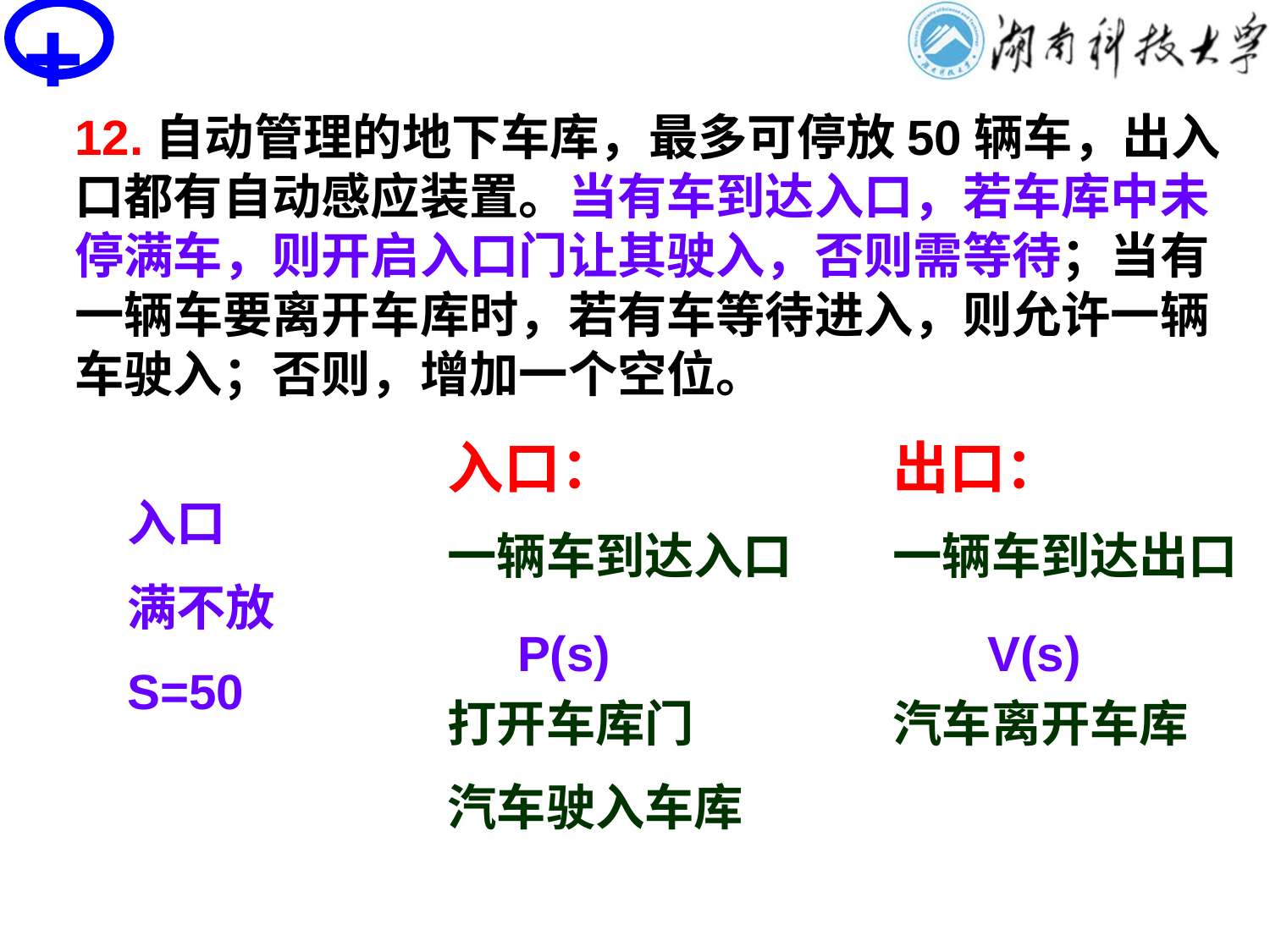

+

# PV操作思考题
12.自动管理的地下车库，最多可停放50辆车，出入口都有自动感应装置。当有车到达入口，若车库中未停满车，则开启入口门让其驶入，否则需等待；当有一辆车要离开车库时，若有车等待进入，则允许一辆车驶入；否则，增加一个空位。
入口：
一辆车到达入口

打开车库门
汽车驶入车库
出口：
一辆车到达出口

汽车离开车库
入口
满不放
S=50
P(s)
V(s)